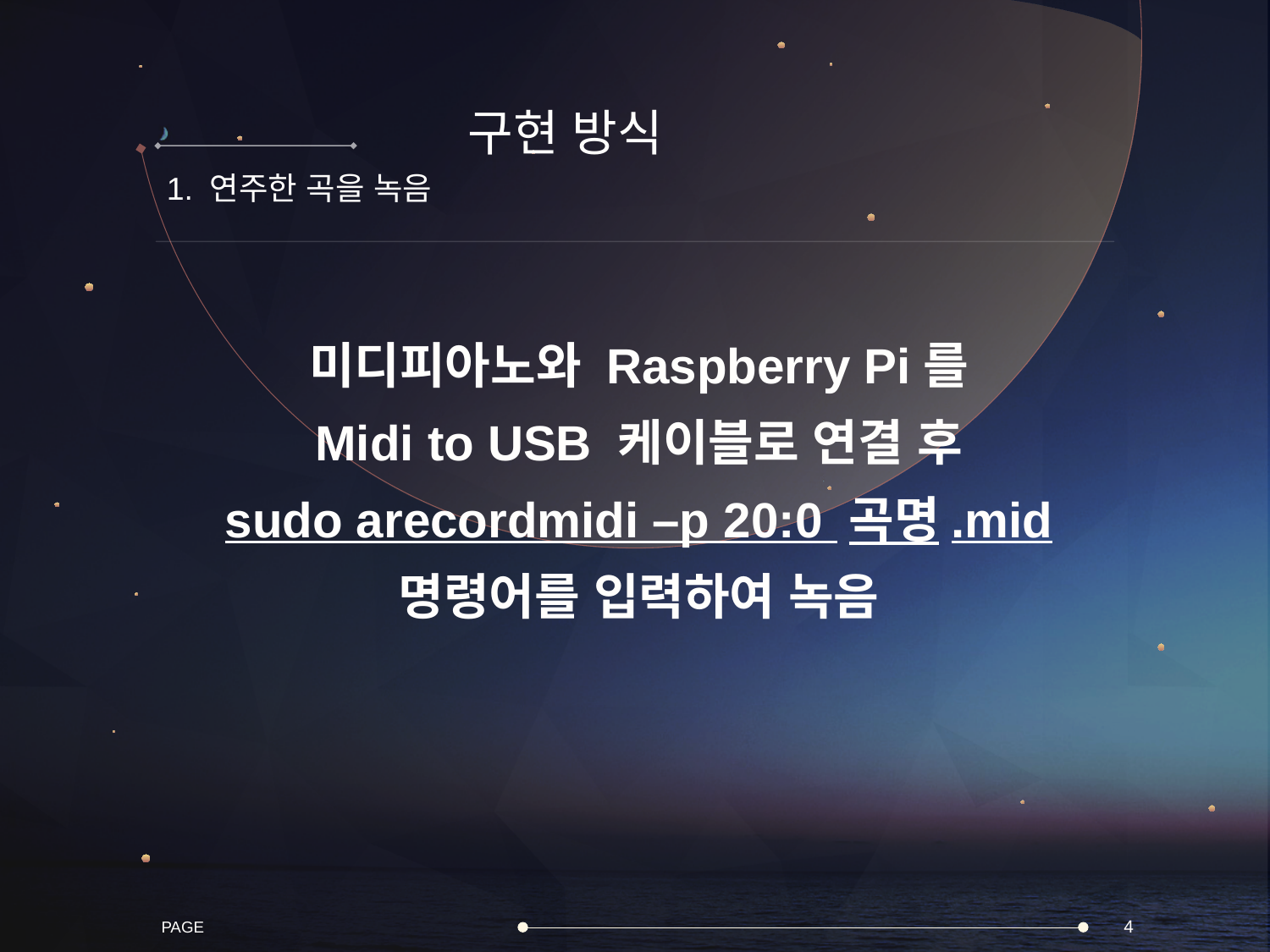

#
구현 방식
1. 연주한 곡을 녹음

미디피아노와 Raspberry Pi를
Midi to USB 케이블로 연결 후
sudo arecordmidi –p 20:0 곡명.mid
명령어를 입력하여 녹음

PAGE
4